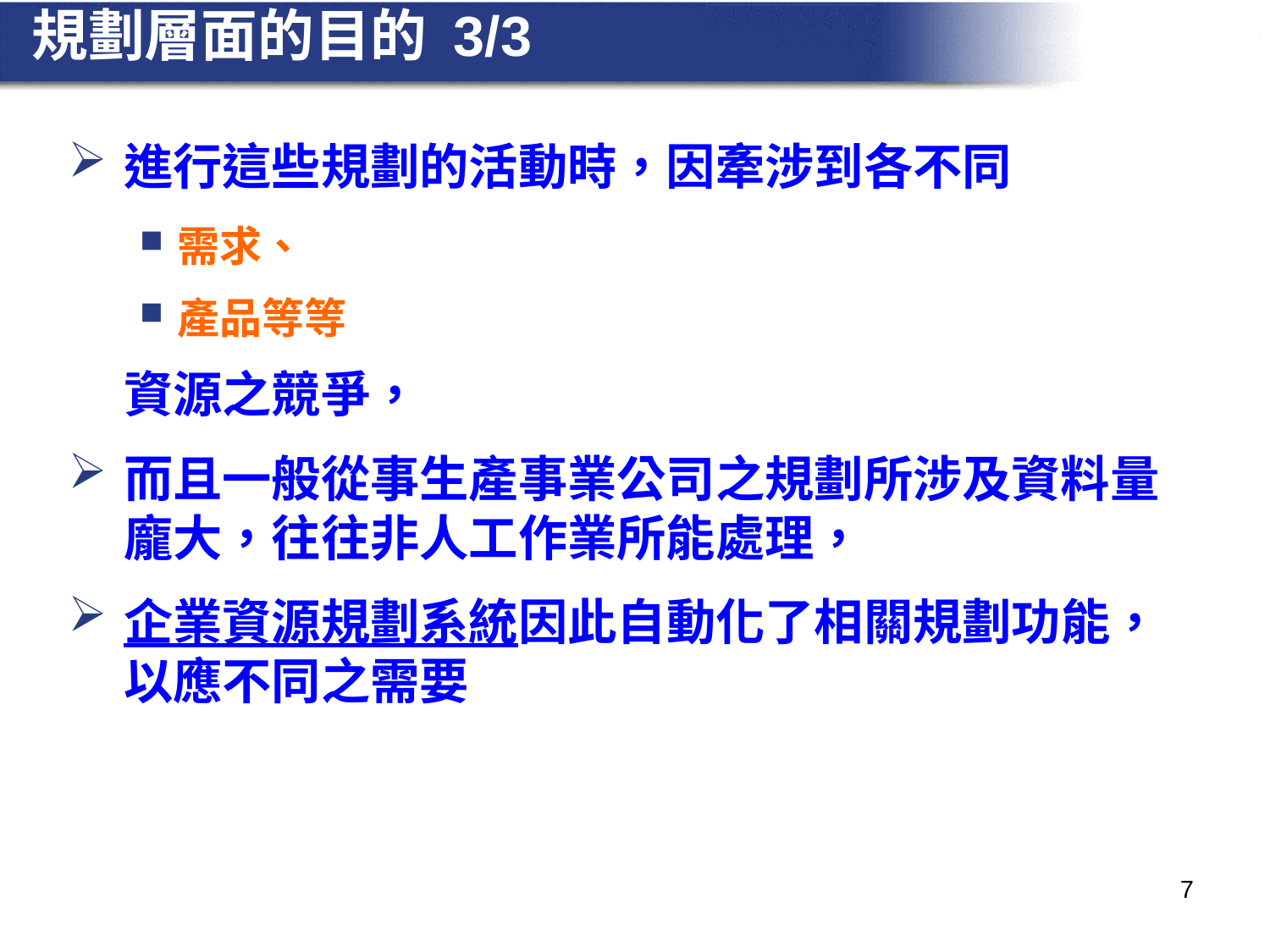

# 規劃層面的目的 3/3
進行這些規劃的活動時，因牽涉到各不同
需求、
產品等等
	資源之競爭，
而且一般從事生產事業公司之規劃所涉及資料量龐大，往往非人工作業所能處理，
企業資源規劃系統因此自動化了相關規劃功能，以應不同之需要
7